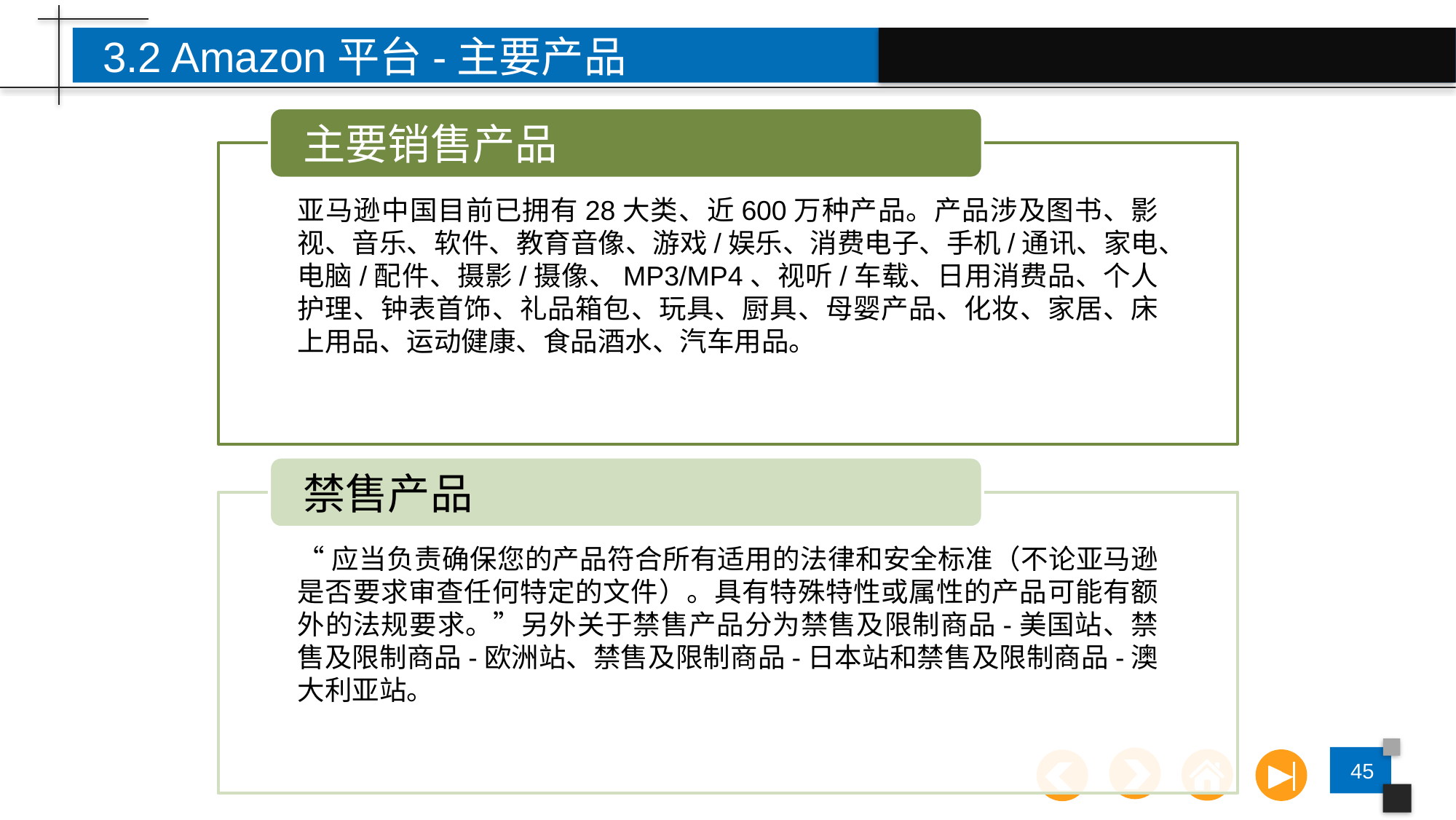

3.2 Amazon平台-主要产品
亚马逊中国目前已拥有28大类、近600万种产品。产品涉及图书、影视、音乐、软件、教育音像、游戏/娱乐、消费电子、手机/通讯、家电、电脑/配件、摄影/摄像、MP3/MP4、视听/车载、日用消费品、个人护理、钟表首饰、礼品箱包、玩具、厨具、母婴产品、化妆、家居、床上用品、运动健康、食品酒水、汽车用品。
主要销售产品
“应当负责确保您的产品符合所有适用的法律和安全标准（不论亚马逊是否要求审查任何特定的文件）。具有特殊特性或属性的产品可能有额外的法规要求。”另外关于禁售产品分为禁售及限制商品-美国站、禁售及限制商品-欧洲站、禁售及限制商品-日本站和禁售及限制商品-澳大利亚站。
禁售产品